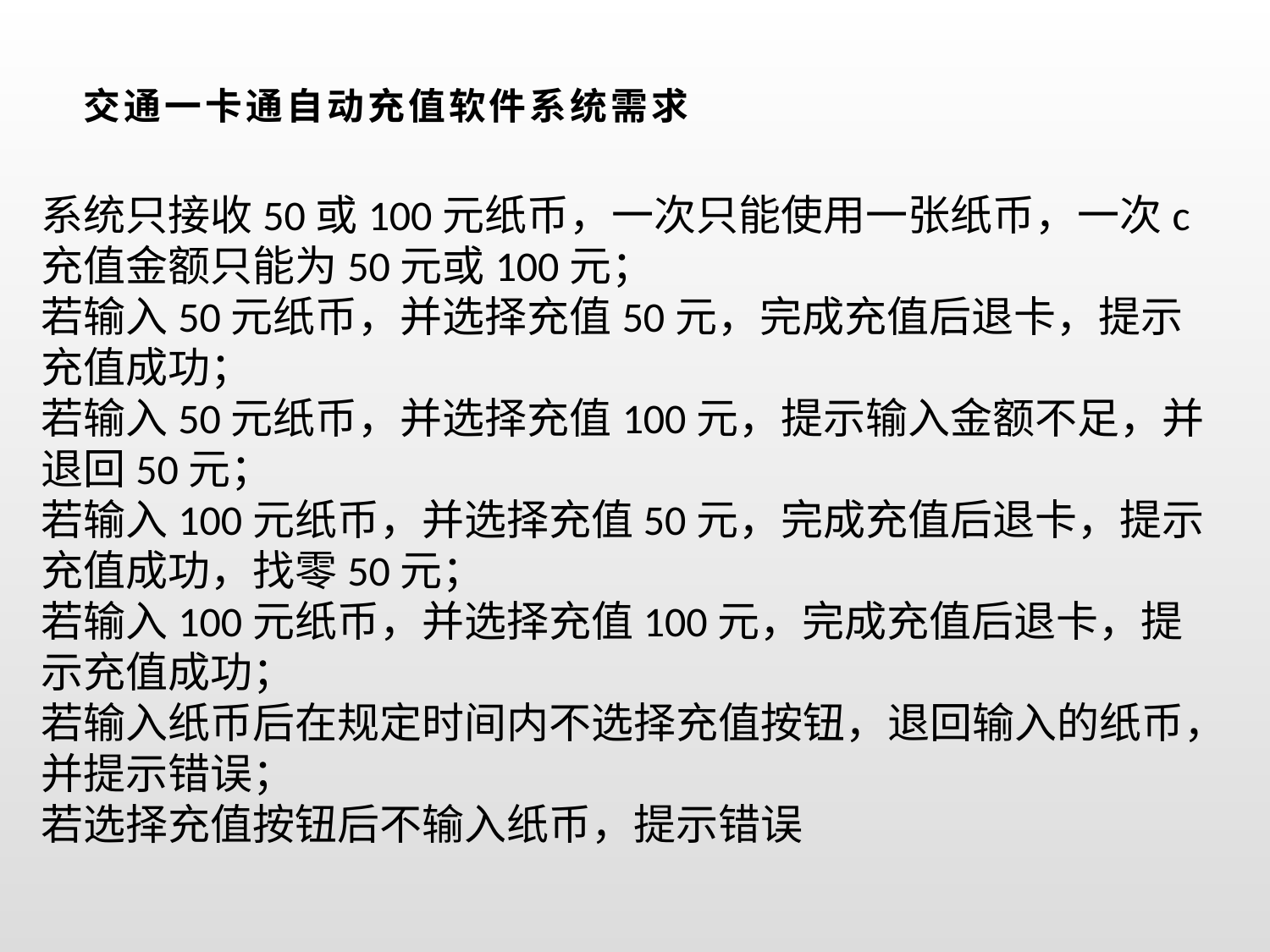

# 交通一卡通自动充值软件系统需求
系统只接收50或100元纸币，一次只能使用一张纸币，一次c充值金额只能为50元或100元；
若输入50元纸币，并选择充值50元，完成充值后退卡，提示充值成功；
若输入50元纸币，并选择充值100元，提示输入金额不足，并退回50元；
若输入100元纸币，并选择充值50元，完成充值后退卡，提示充值成功，找零50元；
若输入100元纸币，并选择充值100元，完成充值后退卡，提示充值成功；
若输入纸币后在规定时间内不选择充值按钮，退回输入的纸币，并提示错误；
若选择充值按钮后不输入纸币，提示错误